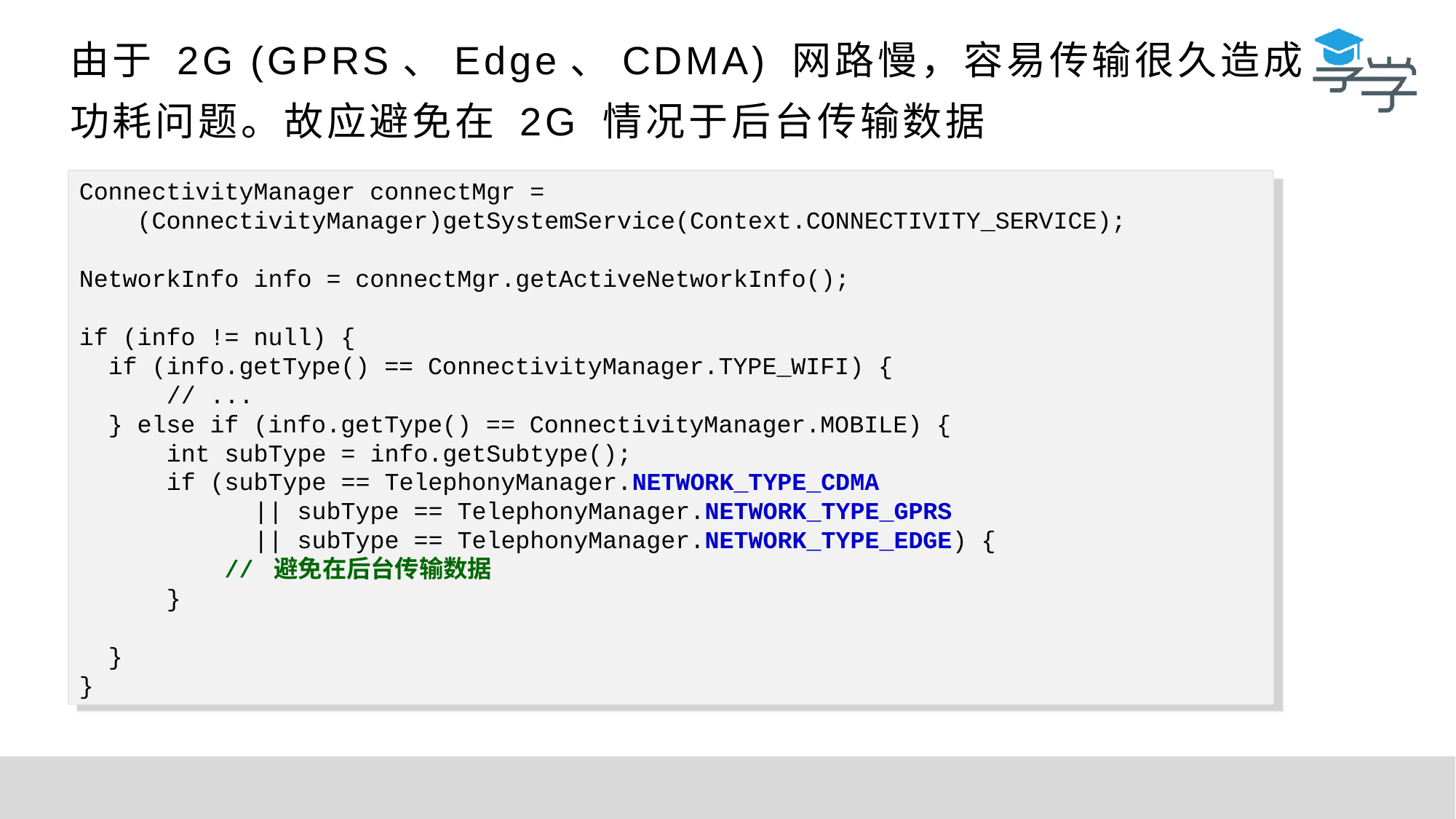

由于 2G (GPRS、Edge、CDMA) 网路慢，容易传输很久造成功耗问题。故应避免在 2G 情况于后台传输数据
ConnectivityManager connectMgr =
    (ConnectivityManager)getSystemService(Context.CONNECTIVITY_SERVICE);

NetworkInfo info = connectMgr.getActiveNetworkInfo();

if (info != null) {
  if (info.getType() == ConnectivityManager.TYPE_WIFI) {
      // ...
  } else if (info.getType() == ConnectivityManager.MOBILE) {
      int subType = info.getSubtype();
      if (subType == TelephonyManager.NETWORK_TYPE_CDMA
            || subType == TelephonyManager.NETWORK_TYPE_GPRS
            || subType == TelephonyManager.NETWORK_TYPE_EDGE) {
          // 避免在后台传输数据
      }

  }
}
40